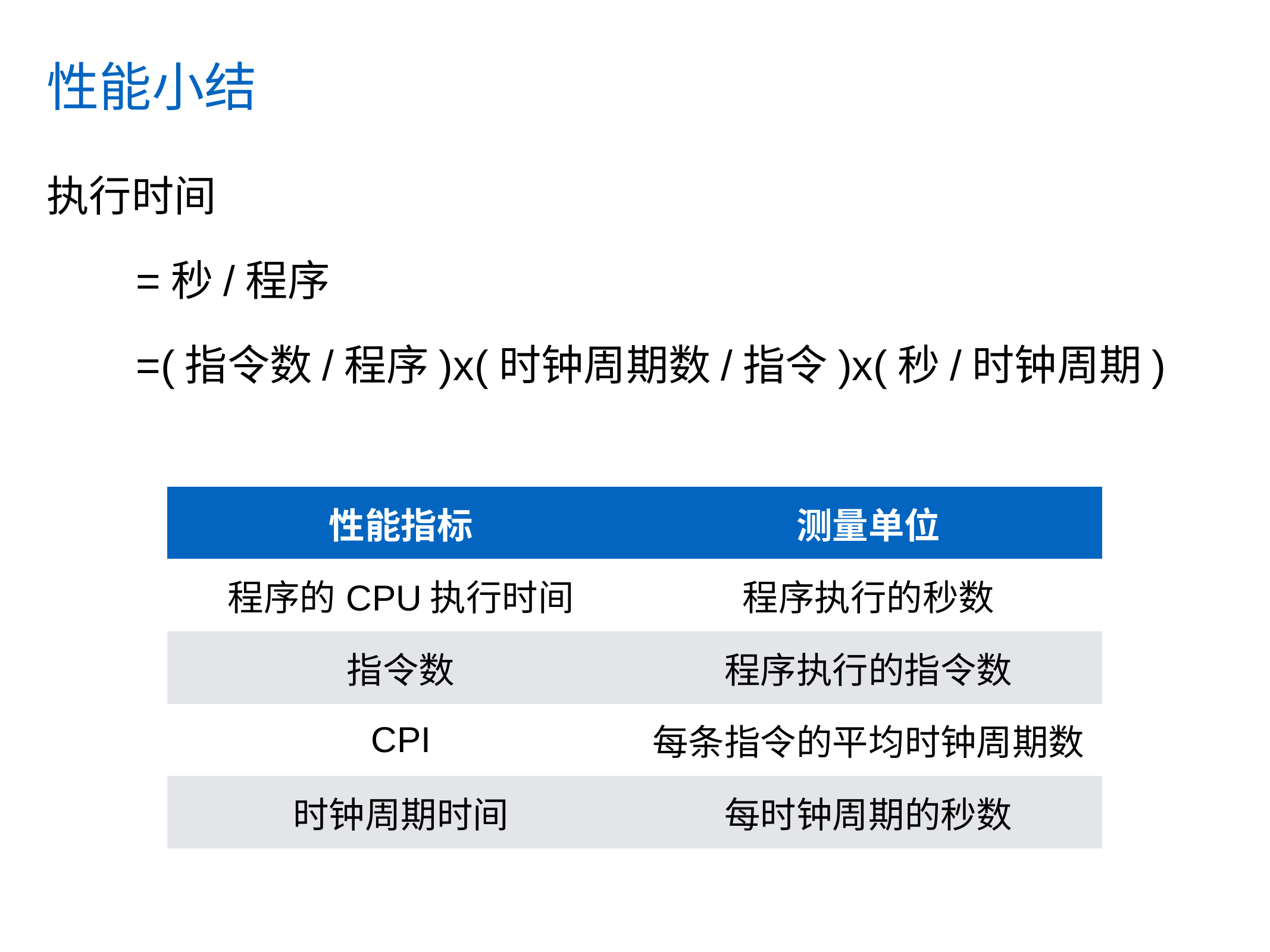

# 性能小结
执行时间
	=秒/程序
	=(指令数/程序)x(时钟周期数/指令)x(秒/时钟周期)
| 性能指标 | 测量单位 |
| --- | --- |
| 程序的CPU执行时间 | 程序执行的秒数 |
| 指令数 | 程序执行的指令数 |
| CPI | 每条指令的平均时钟周期数 |
| 时钟周期时间 | 每时钟周期的秒数 |
63